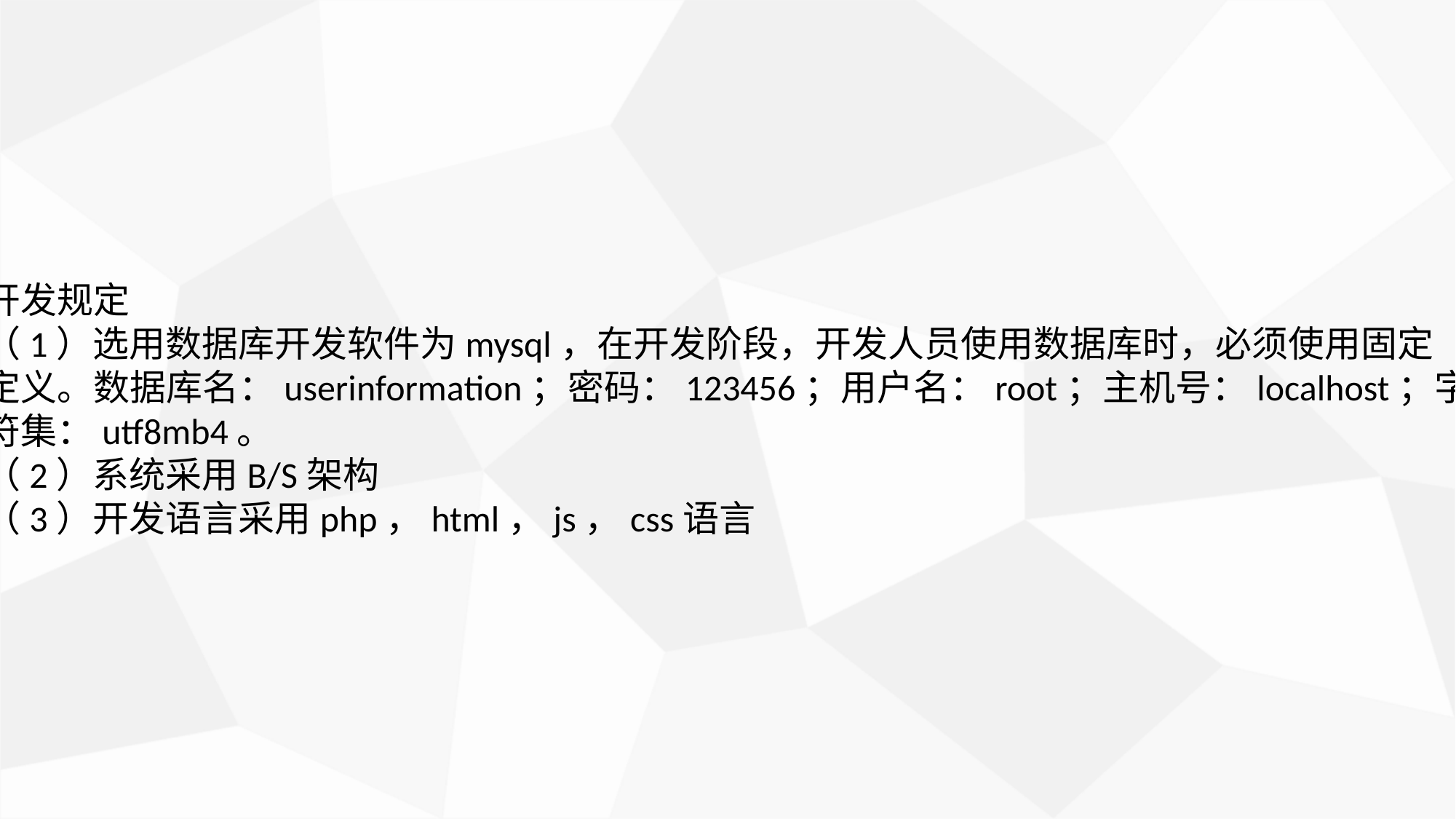

开发规定
（1）选用数据库开发软件为mysql，在开发阶段，开发人员使用数据库时，必须使用固定
定义。数据库名：userinformation；密码：123456；用户名：root；主机号：localhost；字
符集：utf8mb4。
（2）系统采用B/S架构
（3）开发语言采用php，html，js，css语言